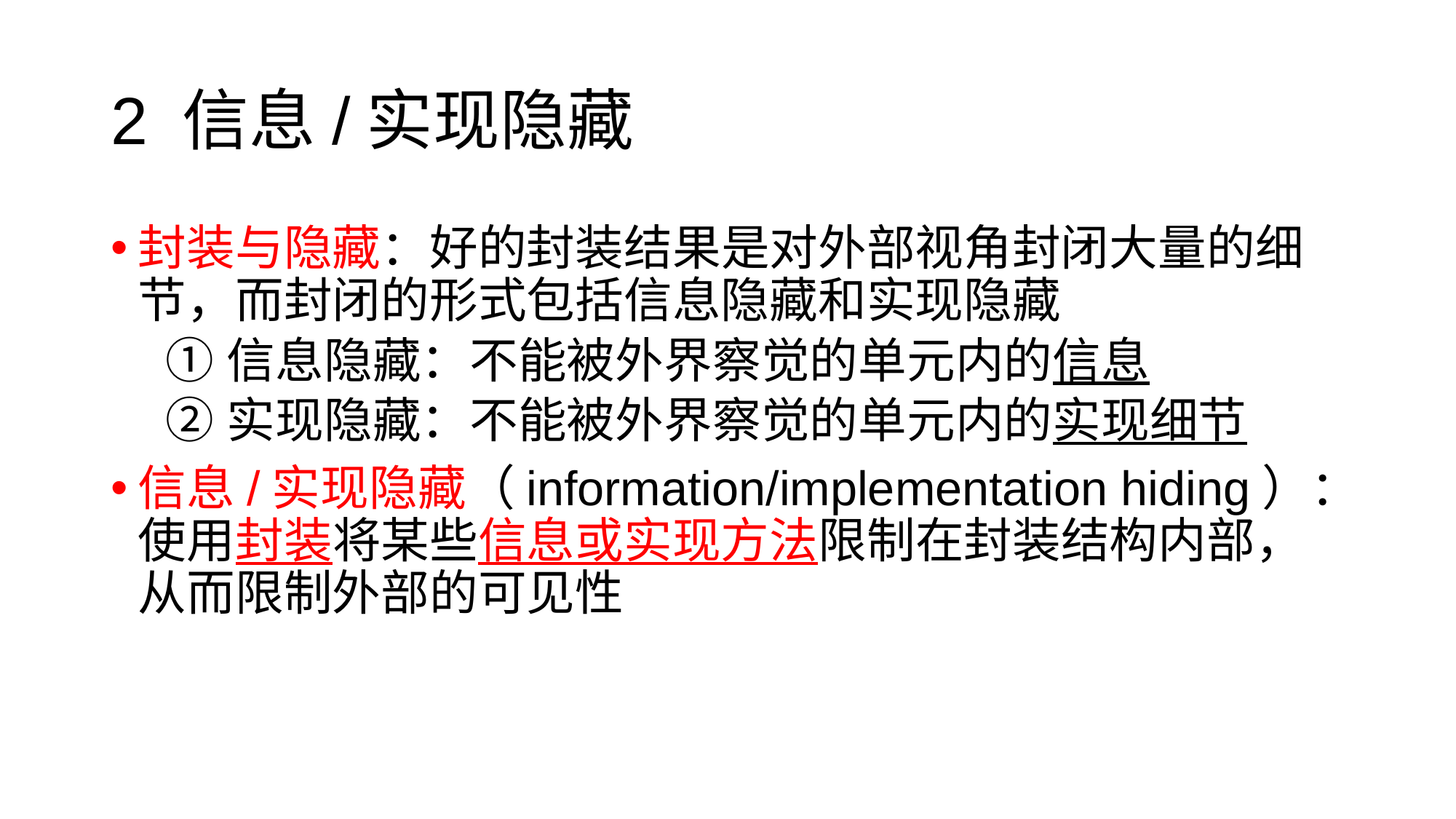

# 2 信息/实现隐藏
封装与隐藏：好的封装结果是对外部视角封闭大量的细节，而封闭的形式包括信息隐藏和实现隐藏
信息隐藏：不能被外界察觉的单元内的信息
实现隐藏：不能被外界察觉的单元内的实现细节
信息/实现隐藏（information/implementation hiding）：使用封装将某些信息或实现方法限制在封装结构内部，从而限制外部的可见性